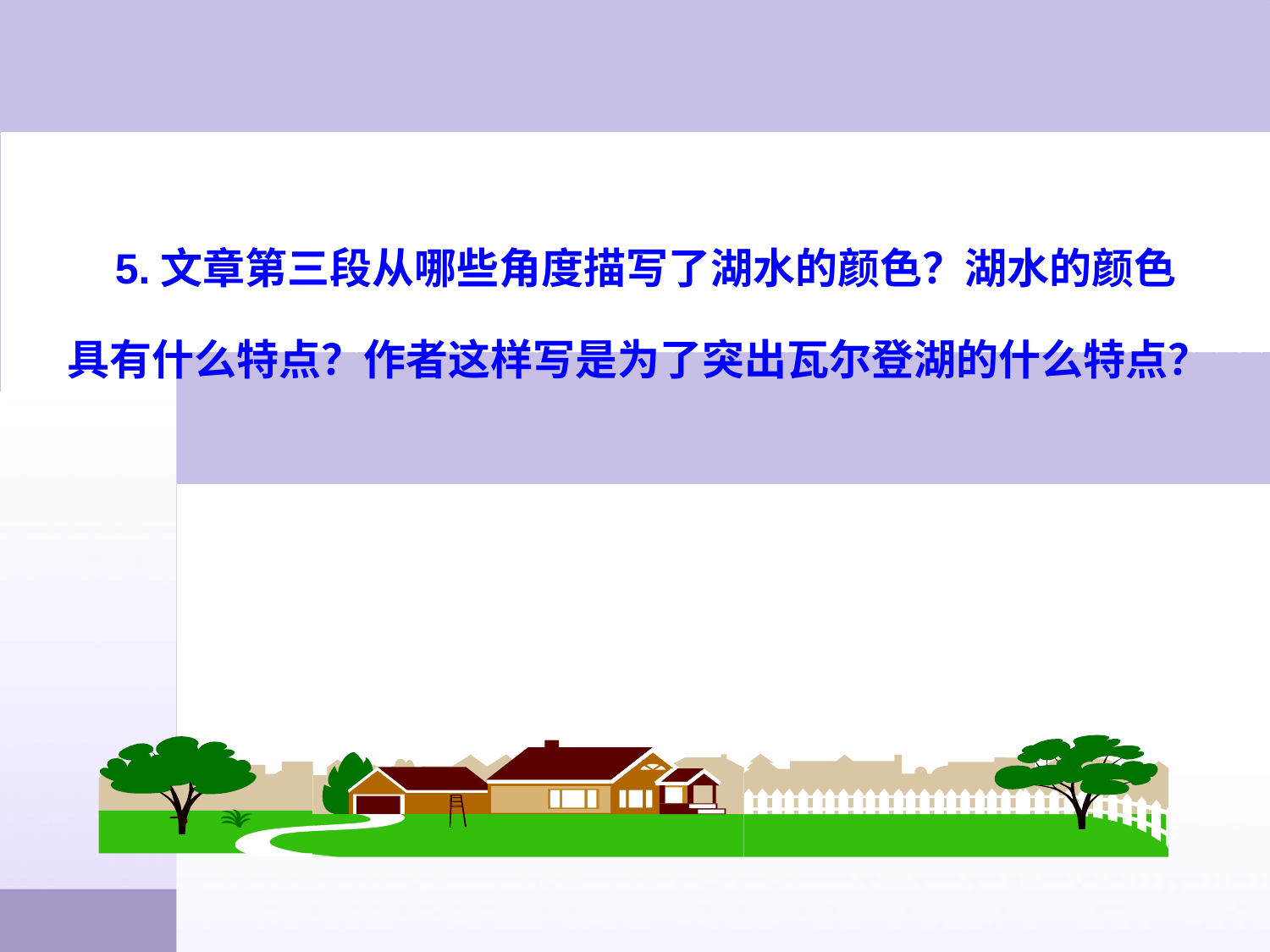

5.文章第三段从哪些角度描写了湖水的颜色？湖水的颜色具有什么特点？作者这样写是为了突出瓦尔登湖的什么特点？